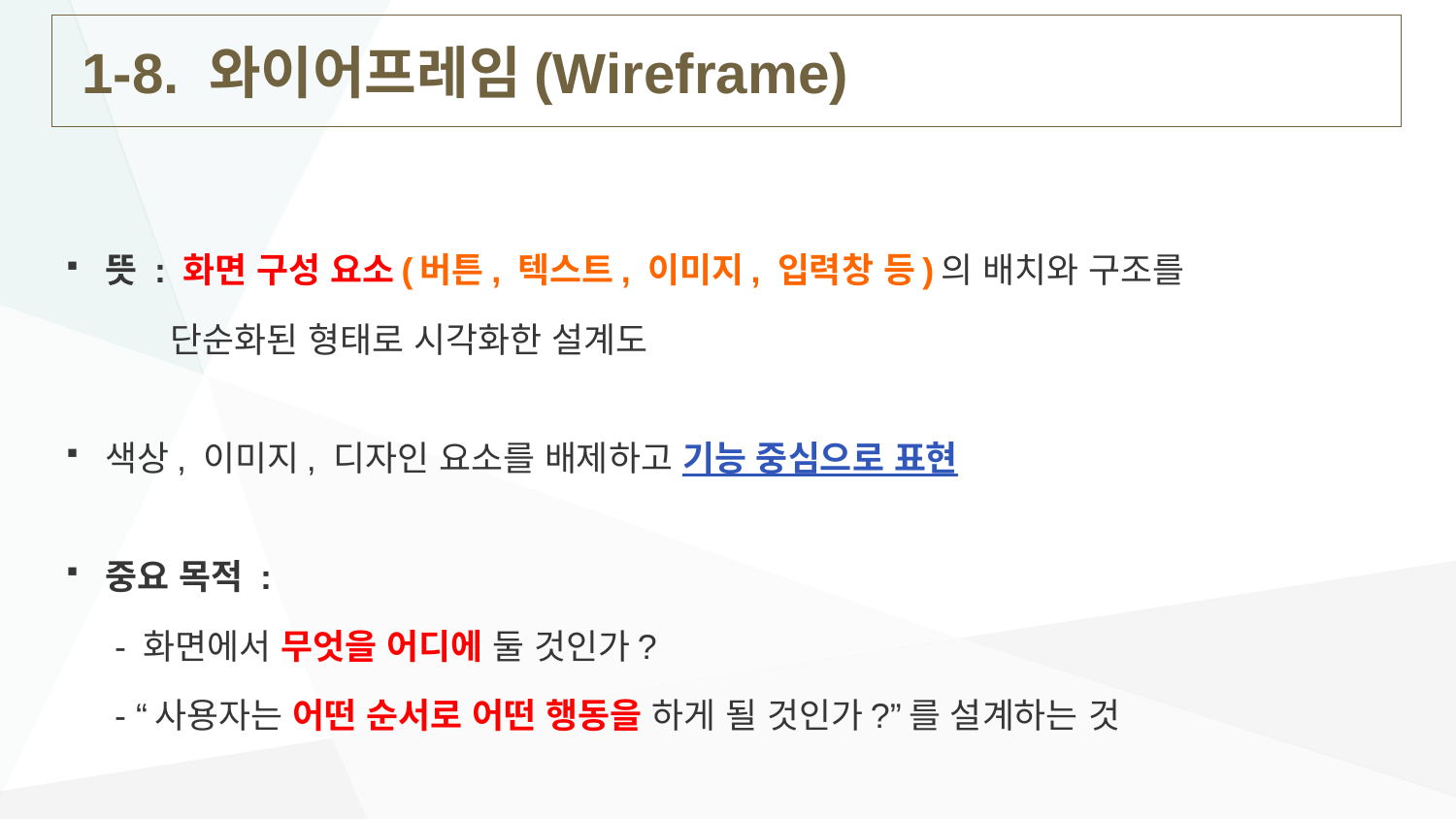

# 1-8. 와이어프레임(Wireframe)
뜻 : 화면 구성 요소(버튼, 텍스트, 이미지, 입력창 등)의 배치와 구조를
          단순화된 형태로 시각화한 설계도

색상, 이미지, 디자인 요소를 배제하고 기능 중심으로 표현

중요 목적 :
     - 화면에서 무엇을 어디에 둘 것인가?
     - “사용자는 어떤 순서로 어떤 행동을 하게 될 것인가?”를 설계하는 것